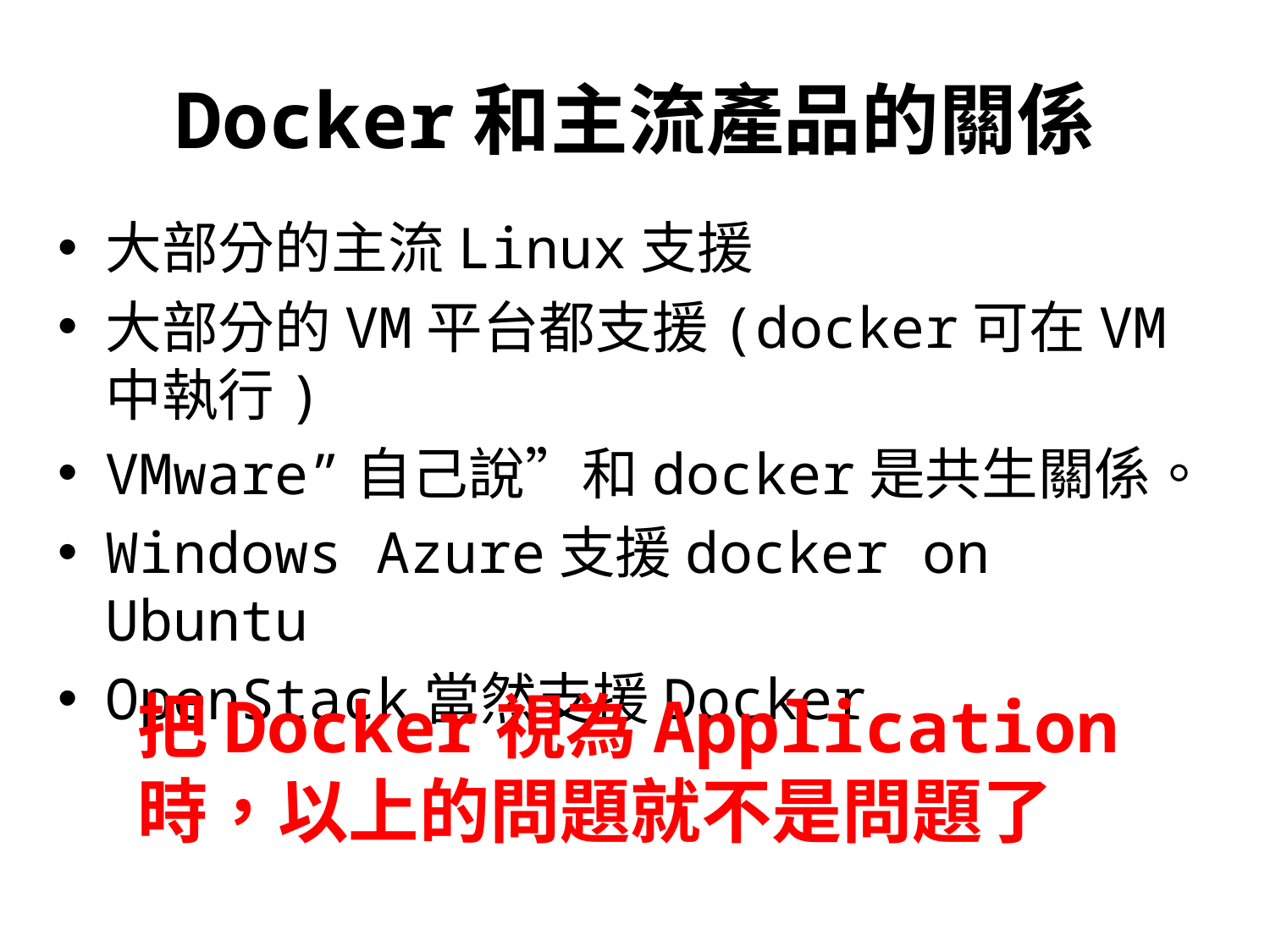

# Docker和主流產品的關係
大部分的主流Linux支援
大部分的VM平台都支援(docker可在VM中執行)
VMware”自己說”和docker是共生關係。
Windows Azure支援docker on Ubuntu
OpenStack當然支援Docker
把Docker視為Application時，以上的問題就不是問題了